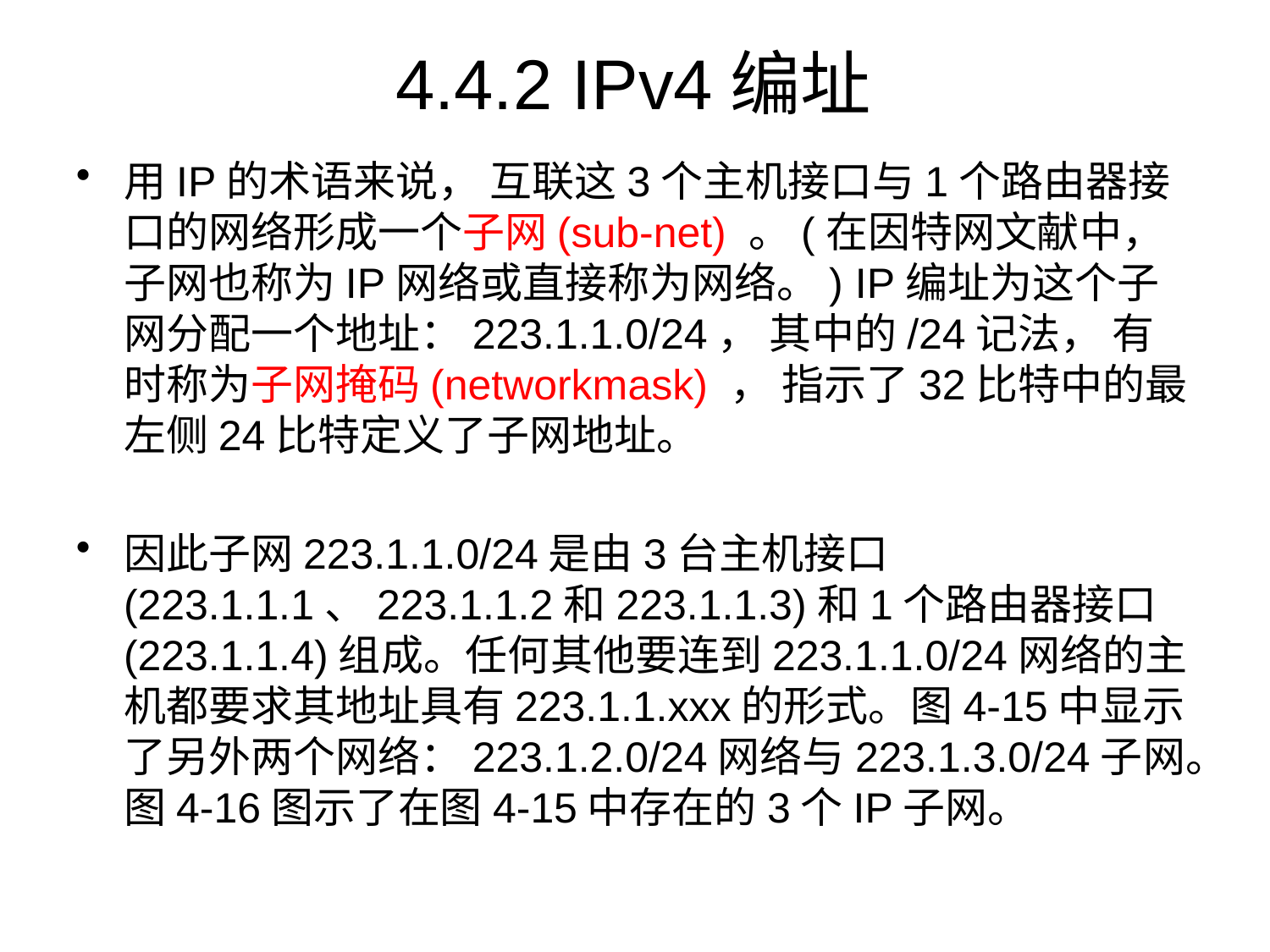

# 4.4.2 IPv4编址
用IP的术语来说， 互联这3个主机接口与1个路由器接口的网络形成一个子网(sub-net) 。(在因特网文献中， 子网也称为IP网络或直接称为网络。) IP编址为这个子网分配一个地址：223.1.1.0/24， 其中的/24记法， 有时称为子网掩码(networkmask) ， 指示了32比特中的最左侧24比特定义了子网地址。

因此子网223.1.1.0/24是由3台主机接口(223.1.1.1、223.1.1.2和223.1.1.3)和1个路由器接口(223.1.1.4)组成。任何其他要连到223.1.1.0/24网络的主机都要求其地址具有223.1.1.xxx的形式。图4-15中显示了另外两个网络：223.1.2.0/24网络与223.1.3.0/24子网。图4-16图示了在图4-15中存在的3个IP子网。